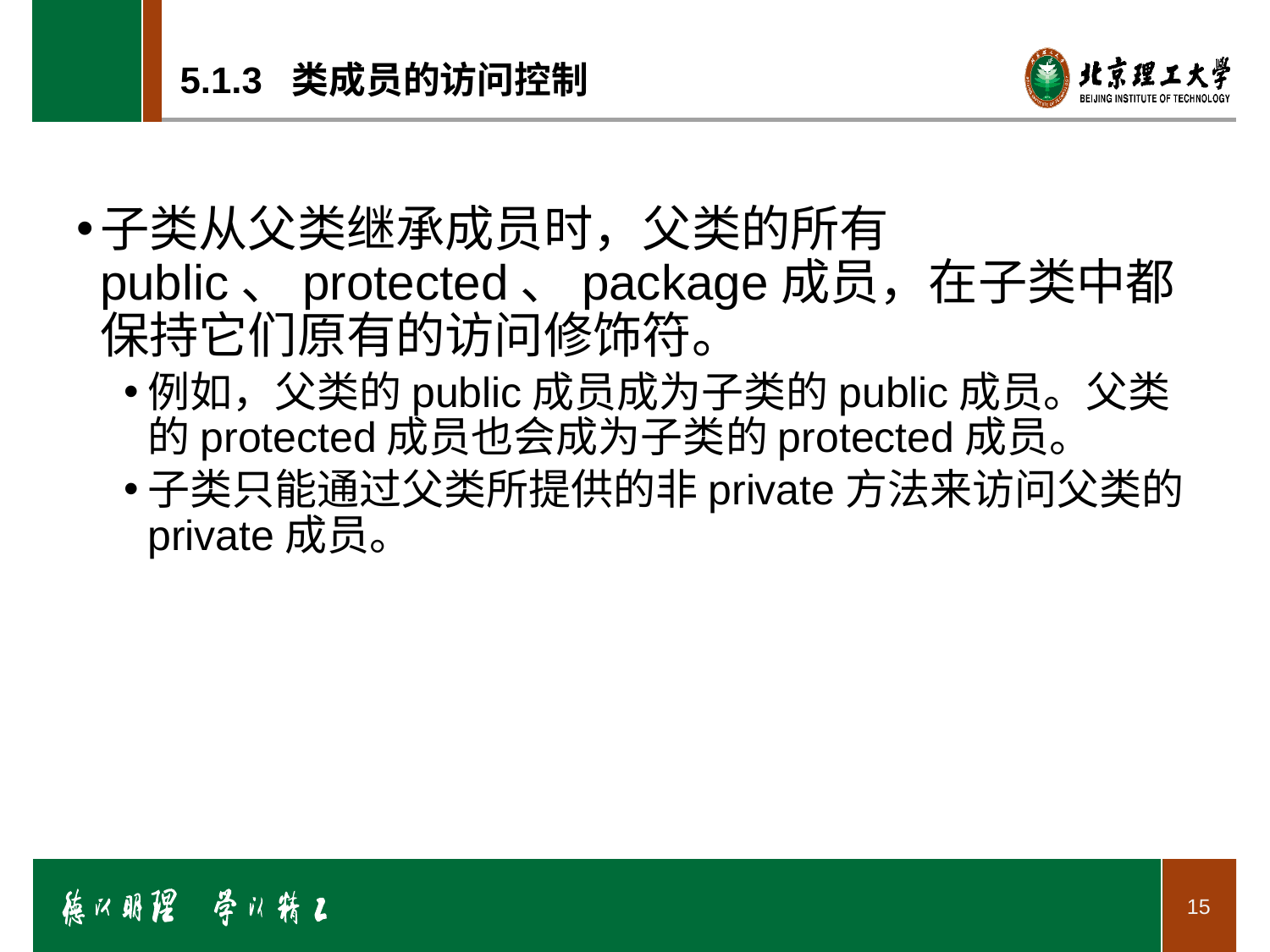

# 5.1.3  类成员的访问控制
子类从父类继承成员时，父类的所有public、protected、package成员，在子类中都保持它们原有的访问修饰符。
例如，父类的public成员成为子类的public成员。父类的protected成员也会成为子类的protected成员。
子类只能通过父类所提供的非private方法来访问父类的private成员。